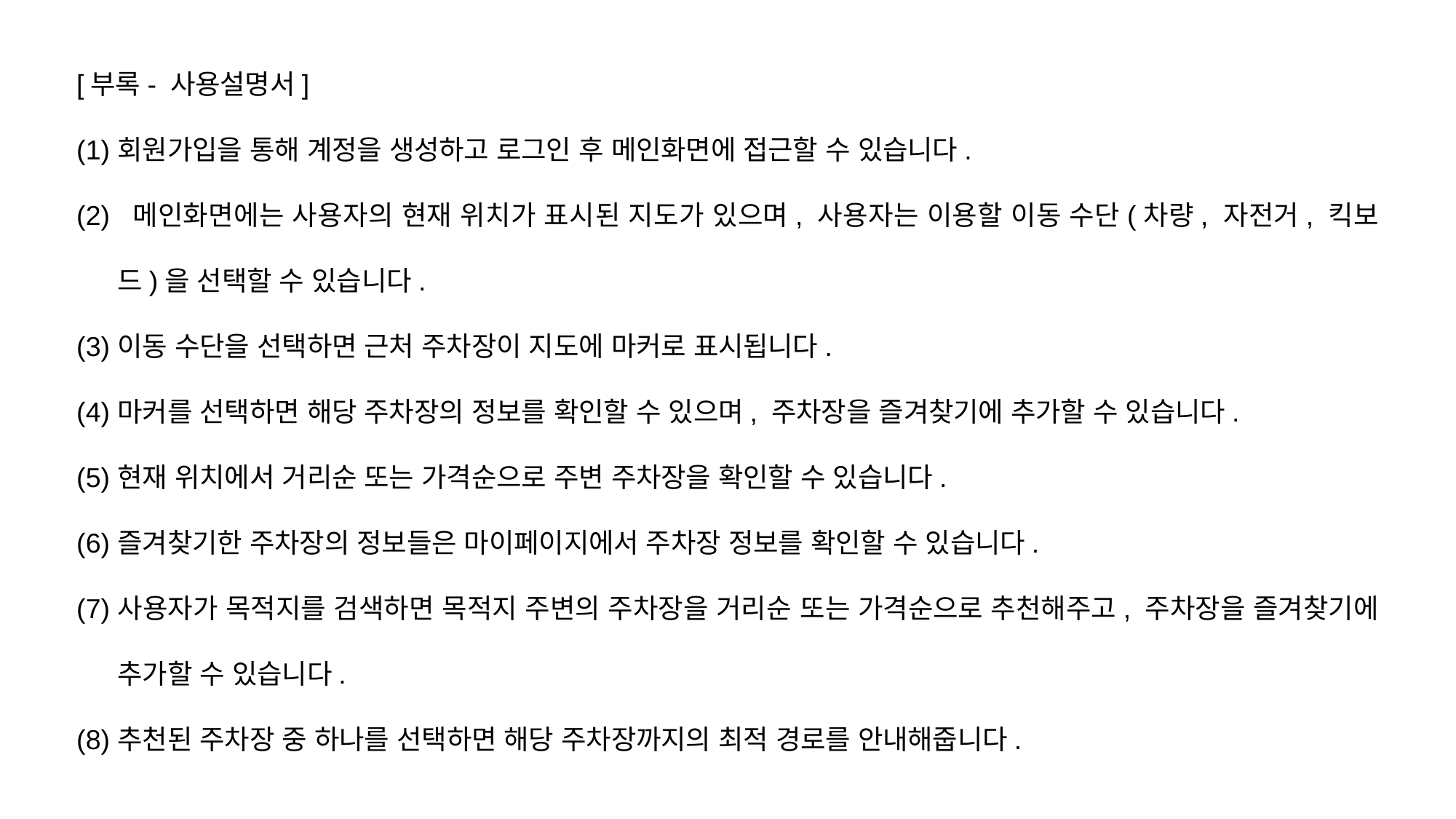

[부록- 사용설명서]
회원가입을 통해 계정을 생성하고 로그인 후 메인화면에 접근할 수 있습니다.
 메인화면에는 사용자의 현재 위치가 표시된 지도가 있으며, 사용자는 이용할 이동 수단(차량, 자전거, 킥보드)을 선택할 수 있습니다.
이동 수단을 선택하면 근처 주차장이 지도에 마커로 표시됩니다.
마커를 선택하면 해당 주차장의 정보를 확인할 수 있으며, 주차장을 즐겨찾기에 추가할 수 있습니다.
현재 위치에서 거리순 또는 가격순으로 주변 주차장을 확인할 수 있습니다.
즐겨찾기한 주차장의 정보들은 마이페이지에서 주차장 정보를 확인할 수 있습니다.
사용자가 목적지를 검색하면 목적지 주변의 주차장을 거리순 또는 가격순으로 추천해주고, 주차장을 즐겨찾기에 추가할 수 있습니다.
추천된 주차장 중 하나를 선택하면 해당 주차장까지의 최적 경로를 안내해줍니다.